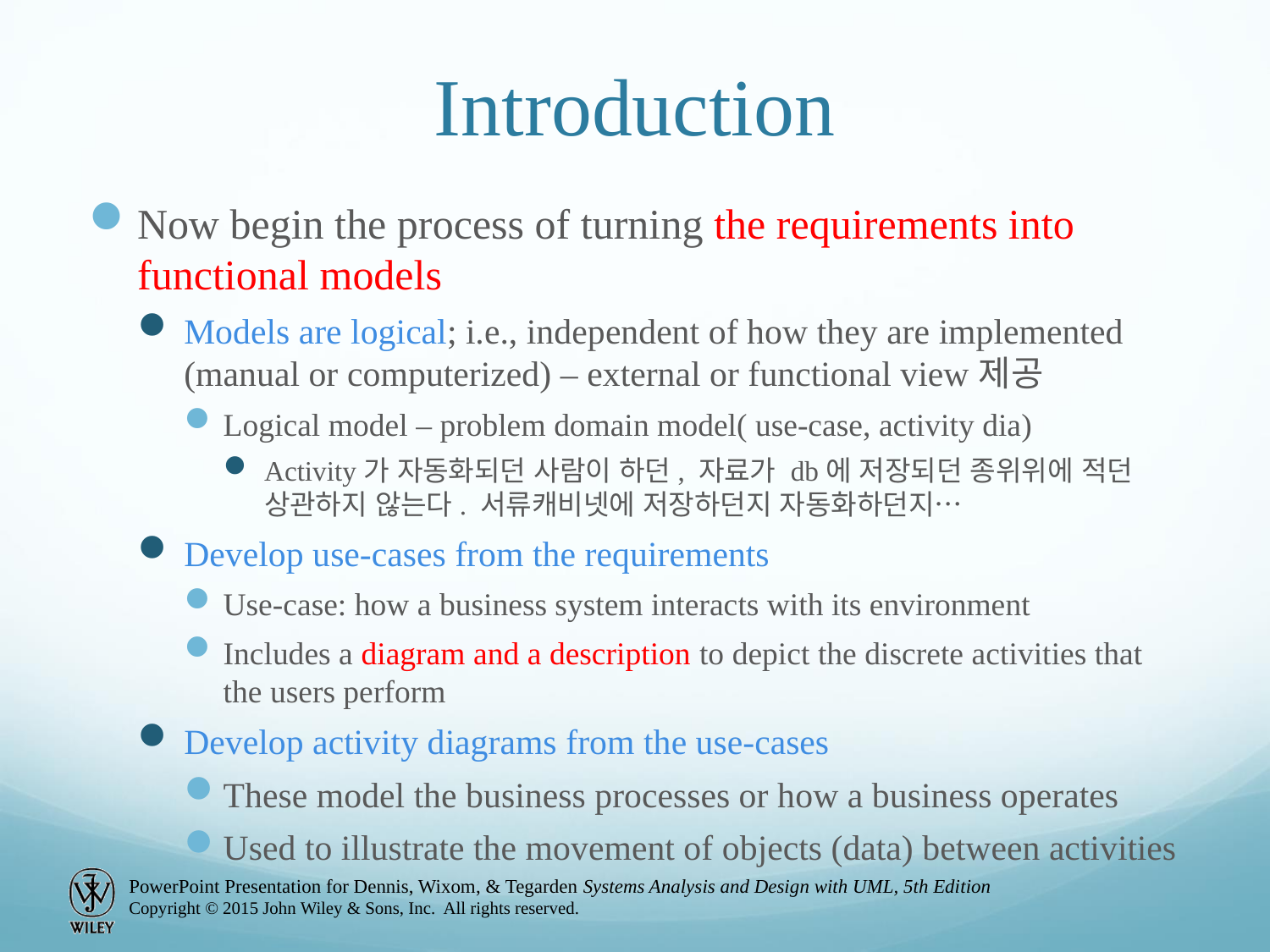

# Introduction
Now begin the process of turning the requirements into functional models
Models are logical; i.e., independent of how they are implemented (manual or computerized) – external or functional view제공
Logical model – problem domain model( use-case, activity dia)
Activity가 자동화되던 사람이 하던, 자료가 db에 저장되던 종위위에 적던 상관하지 않는다. 서류캐비넷에 저장하던지 자동화하던지…
Develop use-cases from the requirements
Use-case: how a business system interacts with its environment
Includes a diagram and a description to depict the discrete activities that the users perform
Develop activity diagrams from the use-cases
These model the business processes or how a business operates
Used to illustrate the movement of objects (data) between activities